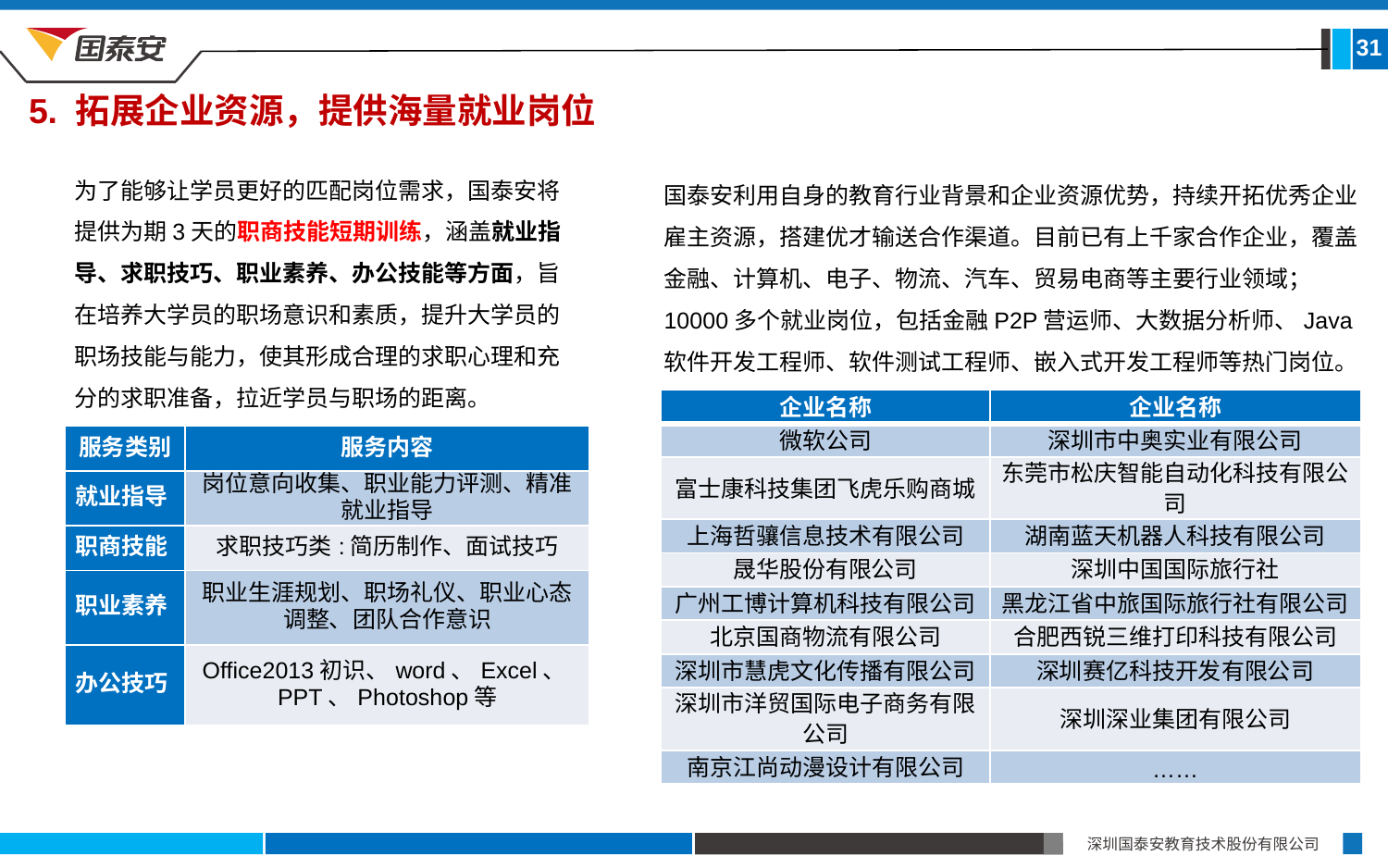

31
5. 拓展企业资源，提供海量就业岗位
为了能够让学员更好的匹配岗位需求，国泰安将提供为期3天的职商技能短期训练，涵盖就业指导、求职技巧、职业素养、办公技能等方面，旨在培养大学员的职场意识和素质，提升大学员的职场技能与能力，使其形成合理的求职心理和充分的求职准备，拉近学员与职场的距离。
国泰安利用自身的教育行业背景和企业资源优势，持续开拓优秀企业雇主资源，搭建优才输送合作渠道。目前已有上千家合作企业，覆盖金融、计算机、电子、物流、汽车、贸易电商等主要行业领域；10000多个就业岗位，包括金融P2P营运师、大数据分析师、Java软件开发工程师、软件测试工程师、嵌入式开发工程师等热门岗位。
| 企业名称 | 企业名称 |
| --- | --- |
| 微软公司 | 深圳市中奥实业有限公司 |
| 富士康科技集团飞虎乐购商城 | 东莞市松庆智能自动化科技有限公司 |
| 上海哲骧信息技术有限公司 | 湖南蓝天机器人科技有限公司 |
| 晟华股份有限公司 | 深圳中国国际旅行社 |
| 广州工博计算机科技有限公司 | 黑龙江省中旅国际旅行社有限公司 |
| 北京国商物流有限公司 | 合肥西锐三维打印科技有限公司 |
| 深圳市慧虎文化传播有限公司 | 深圳赛亿科技开发有限公司 |
| 深圳市洋贸国际电子商务有限公司 | 深圳深业集团有限公司 |
| 南京江尚动漫设计有限公司 | …… |
| 服务类别 | 服务内容 |
| --- | --- |
| 就业指导 | 岗位意向收集、职业能力评测、精准就业指导 |
| 职商技能 | 求职技巧类:简历制作、面试技巧 |
| 职业素养 | 职业生涯规划、职场礼仪、职业心态调整、团队合作意识 |
| 办公技巧 | Office2013初识、word、Excel、PPT、Photoshop等 |